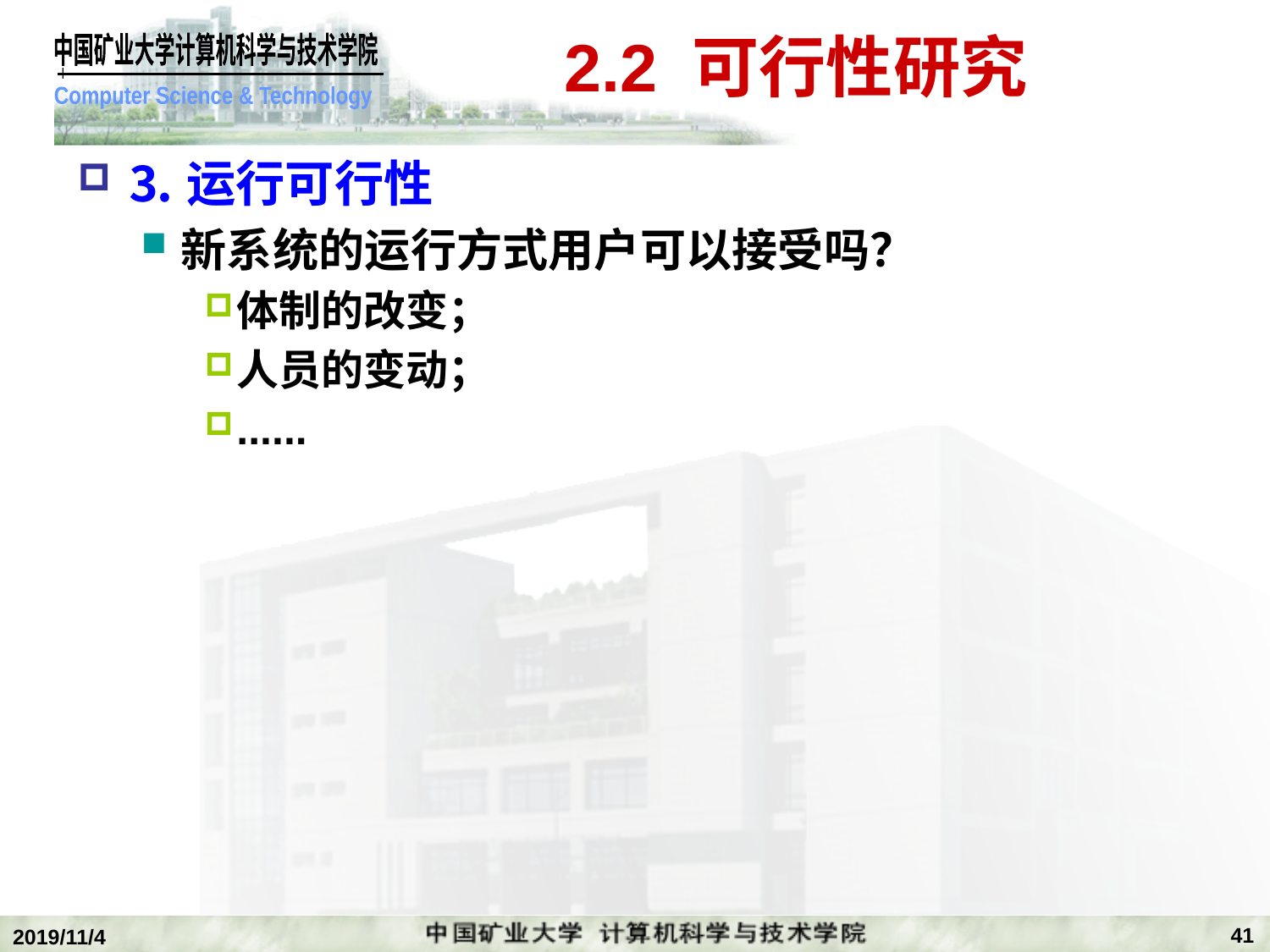

# 2.2 可行性研究
⒊运行可行性
新系统的运行方式用户可以接受吗？
体制的改变；
人员的变动；
......
41
2019/11/4